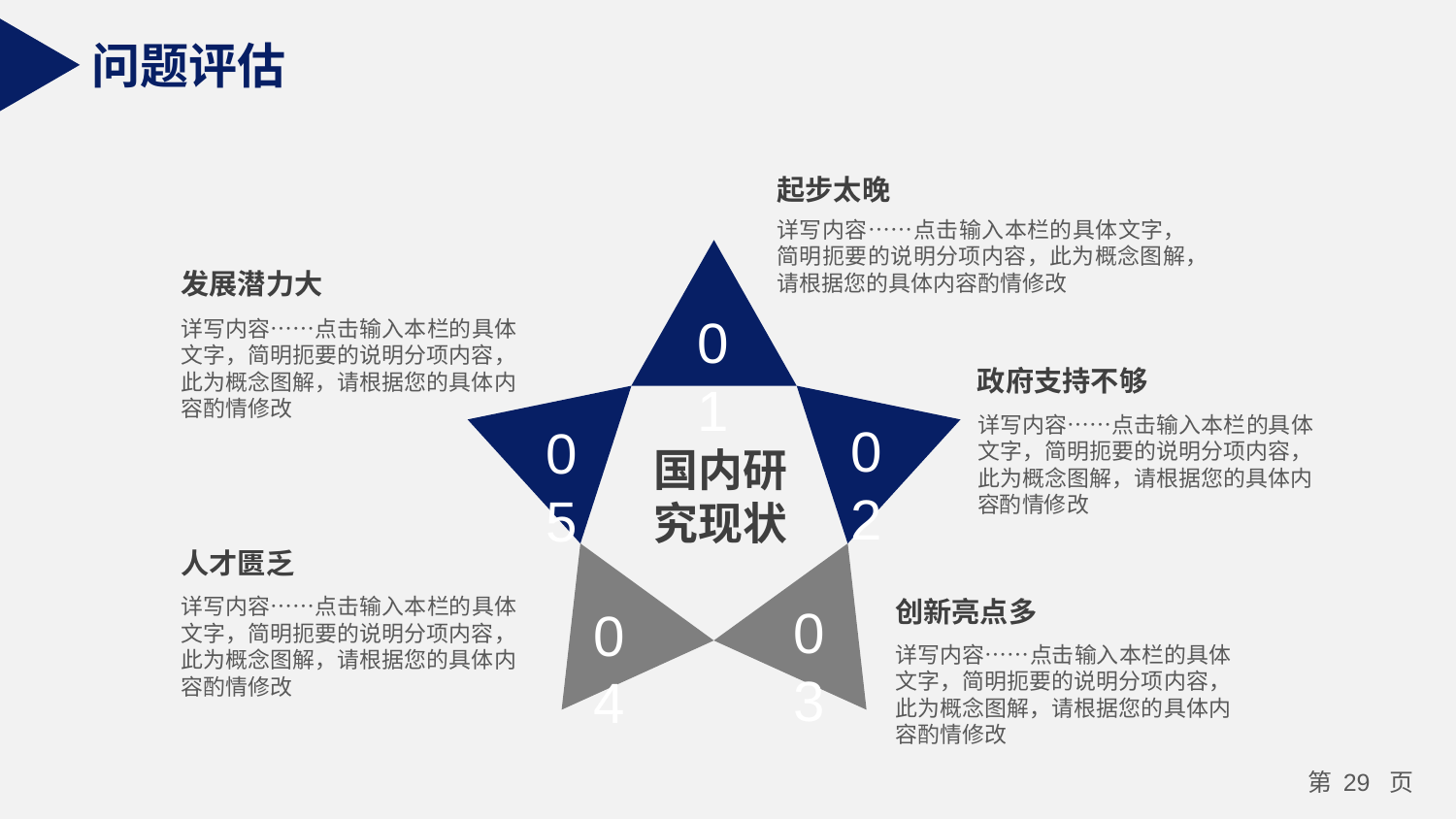

问题评估
起步太晚
详写内容……点击输入本栏的具体文字，简明扼要的说明分项内容，此为概念图解，请根据您的具体内容酌情修改

发展潜力大
01
详写内容……点击输入本栏的具体文字，简明扼要的说明分项内容，此为概念图解，请根据您的具体内容酌情修改
政府支持不够

详写内容……点击输入本栏的具体文字，简明扼要的说明分项内容，此为概念图解，请根据您的具体内容酌情修改
02
05
国内研究现状

人才匮乏
详写内容……点击输入本栏的具体文字，简明扼要的说明分项内容，此为概念图解，请根据您的具体内容酌情修改
创新亮点多
03
04
详写内容……点击输入本栏的具体文字，简明扼要的说明分项内容，此为概念图解，请根据您的具体内容酌情修改